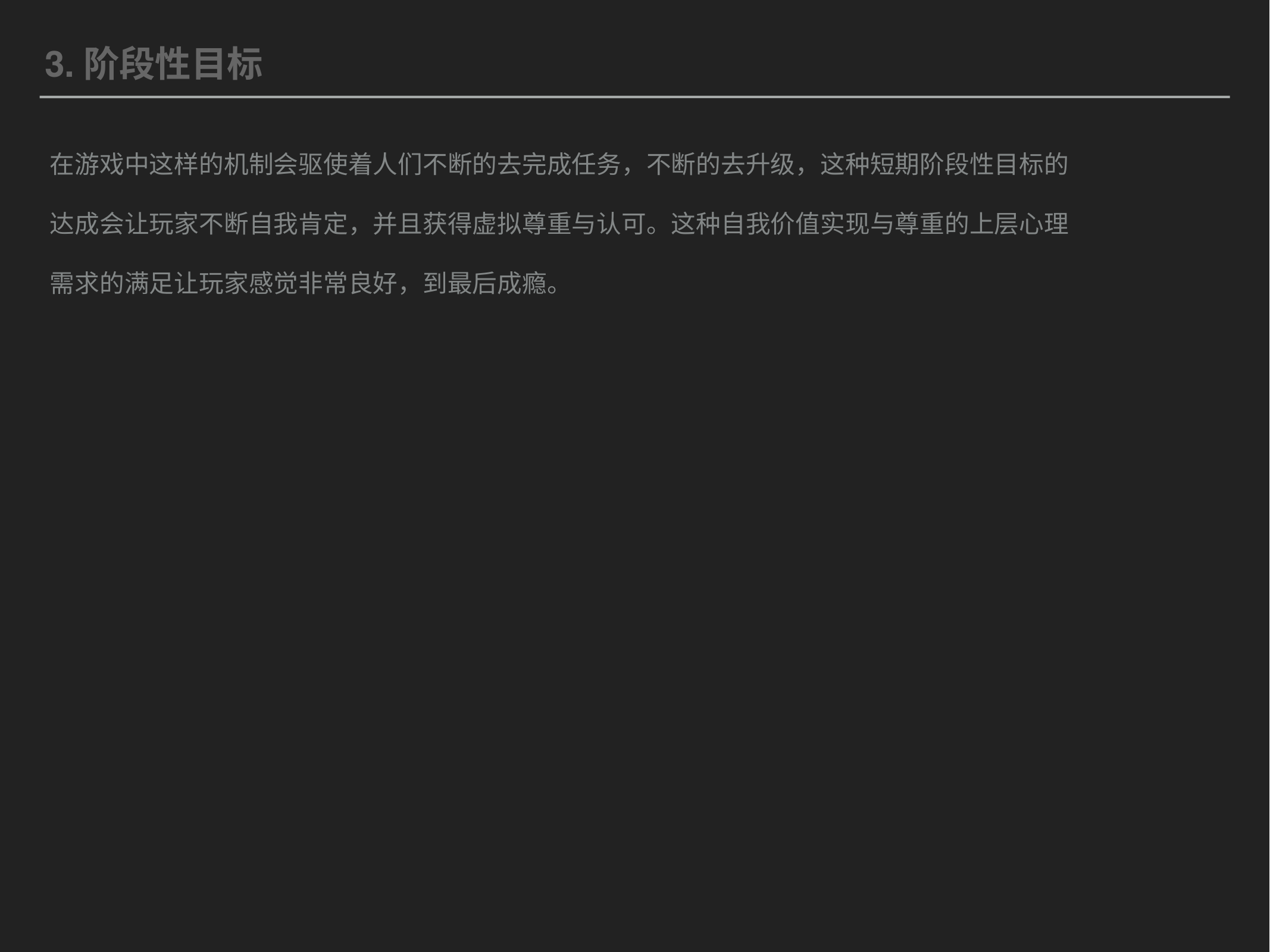

3.阶段性目标
在游戏中这样的机制会驱使着人们不断的去完成任务，不断的去升级，这种短期阶段性目标的
达成会让玩家不断自我肯定，并且获得虚拟尊重与认可。这种自我价值实现与尊重的上层心理
需求的满足让玩家感觉非常良好，到最后成瘾。